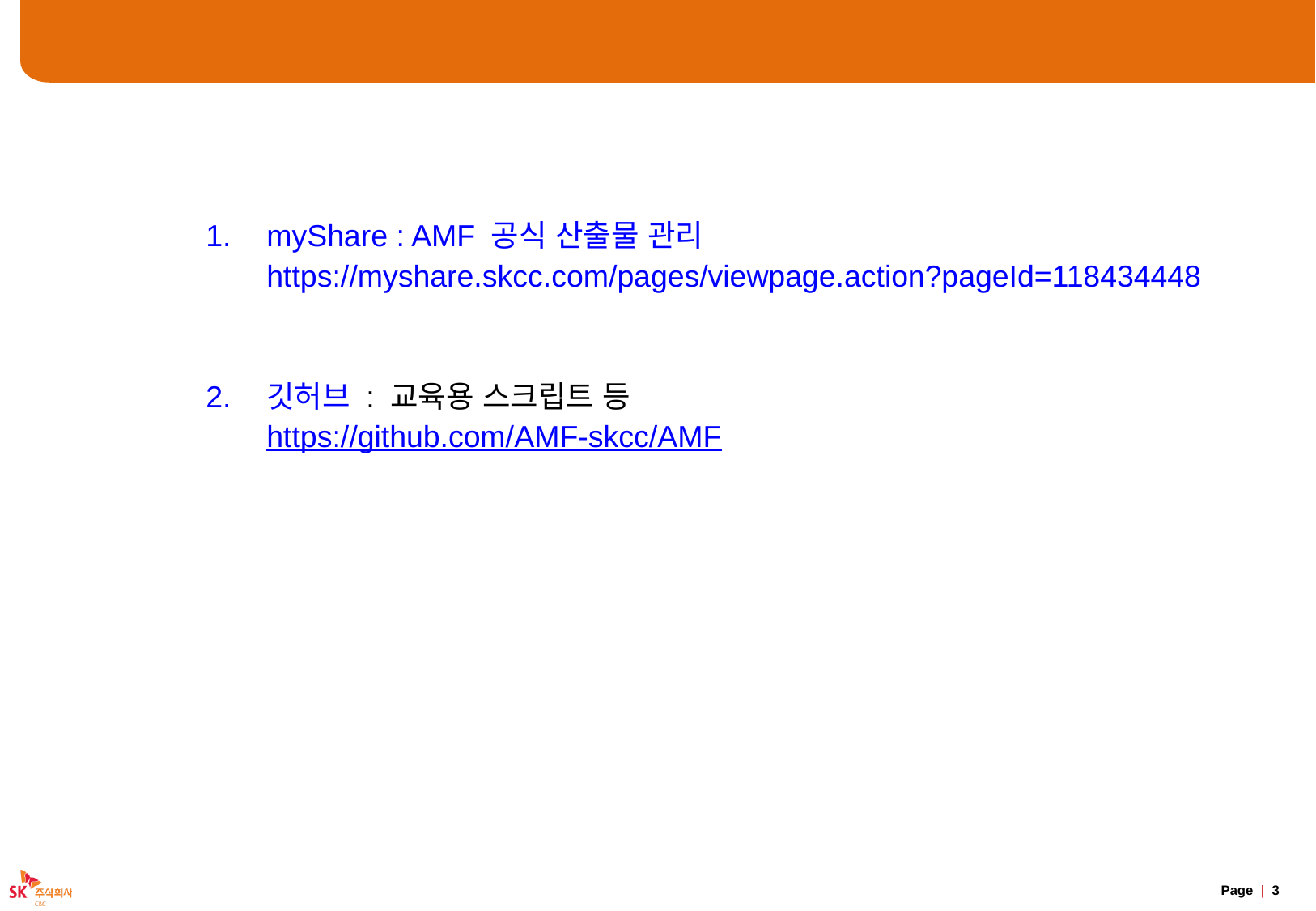

# 안내사항#1
myShare : AMF 공식 산출물 관리 https://myshare.skcc.com/pages/viewpage.action?pageId=118434448

깃허브 : 교육용 스크립트 등
https://github.com/AMF-skcc/AMF